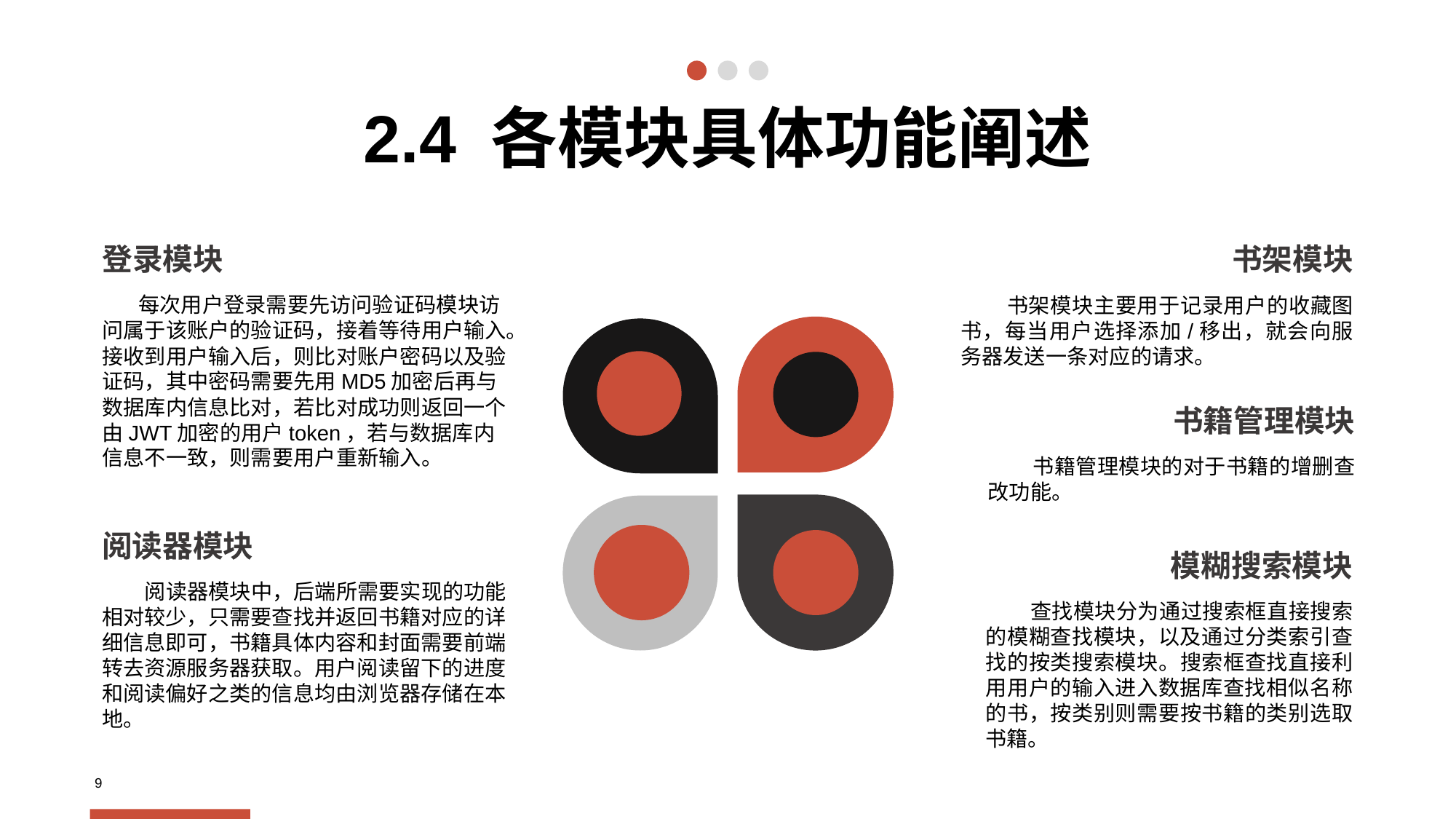

2.4 各模块具体功能阐述
登录模块
        每次用户登录需要先访问验证码模块访问属于该账户的验证码，接着等待用户输入。接收到用户输入后，则比对账户密码以及验证码，其中密码需要先用MD5加密后再与数据库内信息比对，若比对成功则返回一个由JWT加密的用户token，若与数据库内信息不一致，则需要用户重新输入。
书架模块
        书架模块主要用于记录用户的收藏图书，每当用户选择添加/移出，就会向服务器发送一条对应的请求。

书籍管理模块
        书籍管理模块的对于书籍的增删查改功能。

阅读器模块
        阅读器模块中，后端所需要实现的功能相对较少，只需要查找并返回书籍对应的详细信息即可，书籍具体内容和封面需要前端转去资源服务器获取。用户阅读留下的进度和阅读偏好之类的信息均由浏览器存储在本地。

模糊搜索模块
        查找模块分为通过搜索框直接搜索的模糊查找模块，以及通过分类索引查找的按类搜索模块。搜索框查找直接利用用户的输入进入数据库查找相似名称的书，按类别则需要按书籍的类别选取书籍。